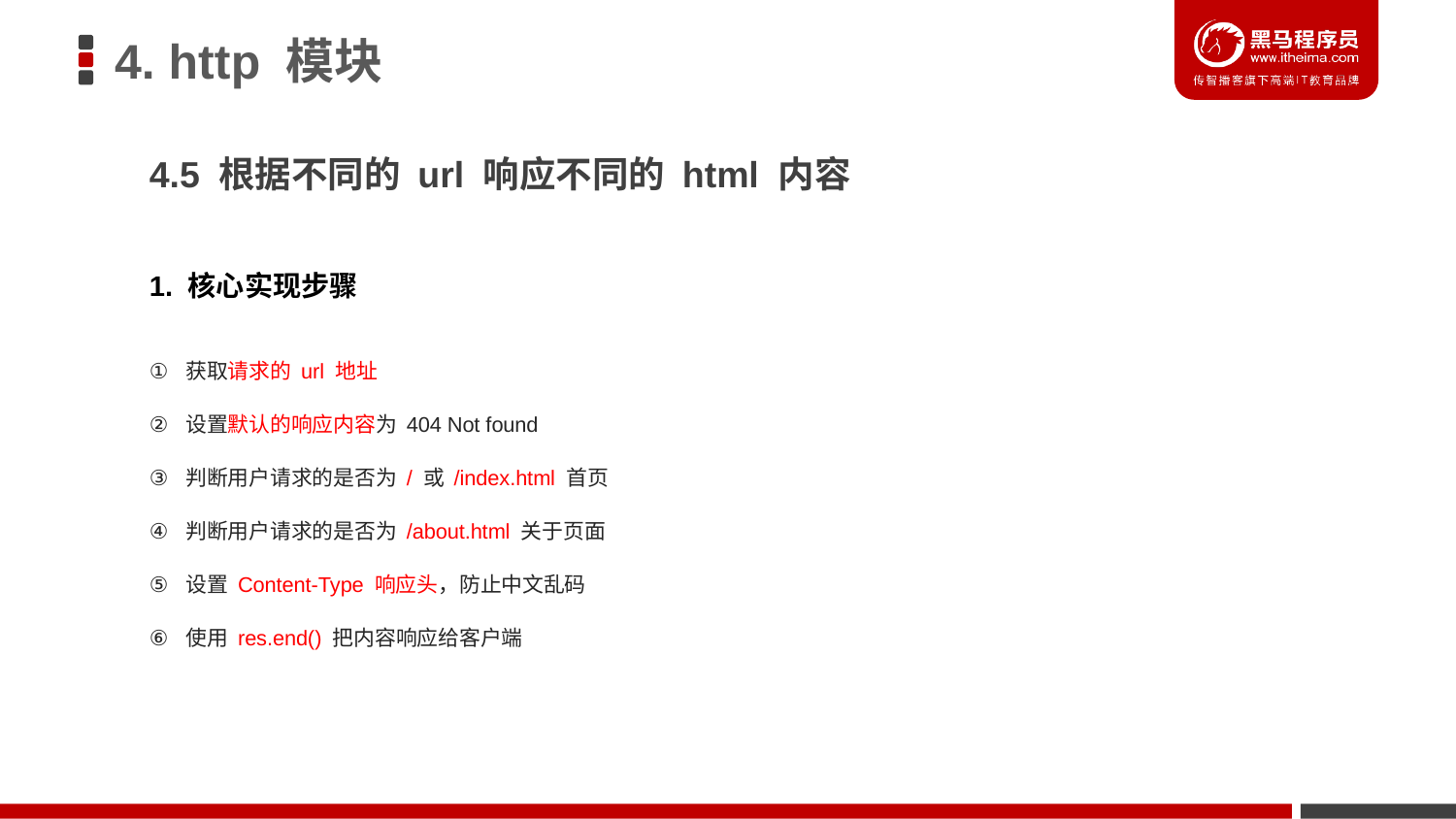

# 4. http 模块
4.5 根据不同的 url 响应不同的 html 内容
1. 核心实现步骤
获取请求的 url 地址
设置默认的响应内容为 404 Not found
判断用户请求的是否为 / 或 /index.html 首页
判断用户请求的是否为 /about.html 关于页面
设置 Content-Type 响应头，防止中文乱码
使用 res.end() 把内容响应给客户端